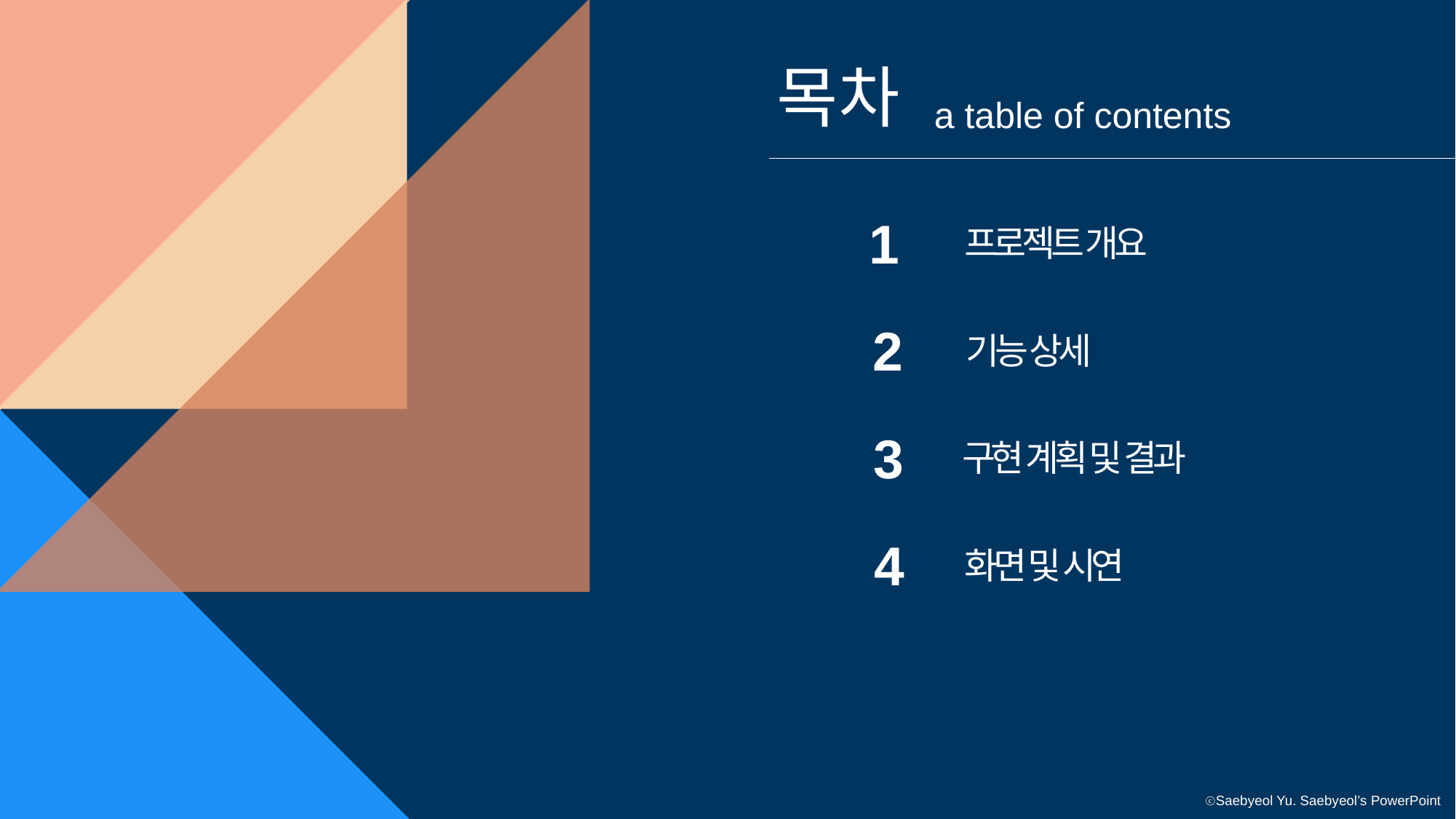

목차
a table of contents
1
프로젝트 개요
2
기능 상세
3
구현 계획 및 결과
4
화면 및 시연
ⓒSaebyeol Yu. Saebyeol’s PowerPoint